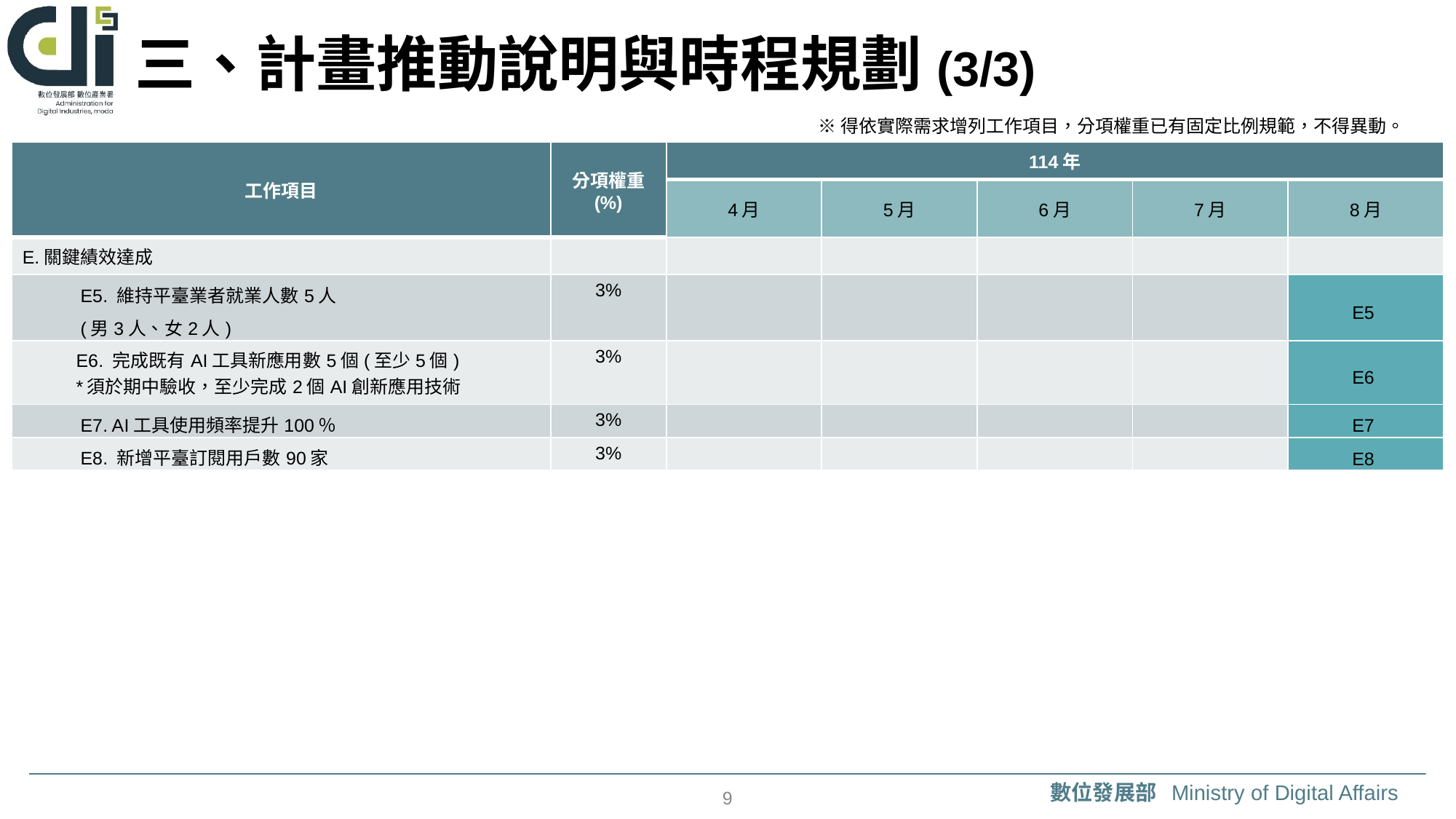

# 三、計畫推動說明與時程規劃(3/3)
※得依實際需求增列工作項目，分項權重已有固定比例規範，不得異動。
| 工作項目 | 分項權重 (%) | 114年 |  |  |  |  |
| --- | --- | --- | --- | --- | --- | --- |
|  |  | 4月 | 5月 | 6月 | 7月 | 8月 |
| E.關鍵績效達成 |  |  |  |  |  |  |
| E5. 維持平臺業者就業人數5人 (男3人、女2人) | 3% |  |  |  |  | E5 |
| E6. 完成既有AI工具新應用數5個(至少5個) \*須於期中驗收，至少完成2個AI創新應用技術 | 3% |  |  |  |  | E6 |
| E7. AI工具使用頻率提升100％ | 3% |  |  |  |  | E7 |
| E8. 新增平臺訂閱用戶數90家 | 3% |  |  |  |  | E8 |
9